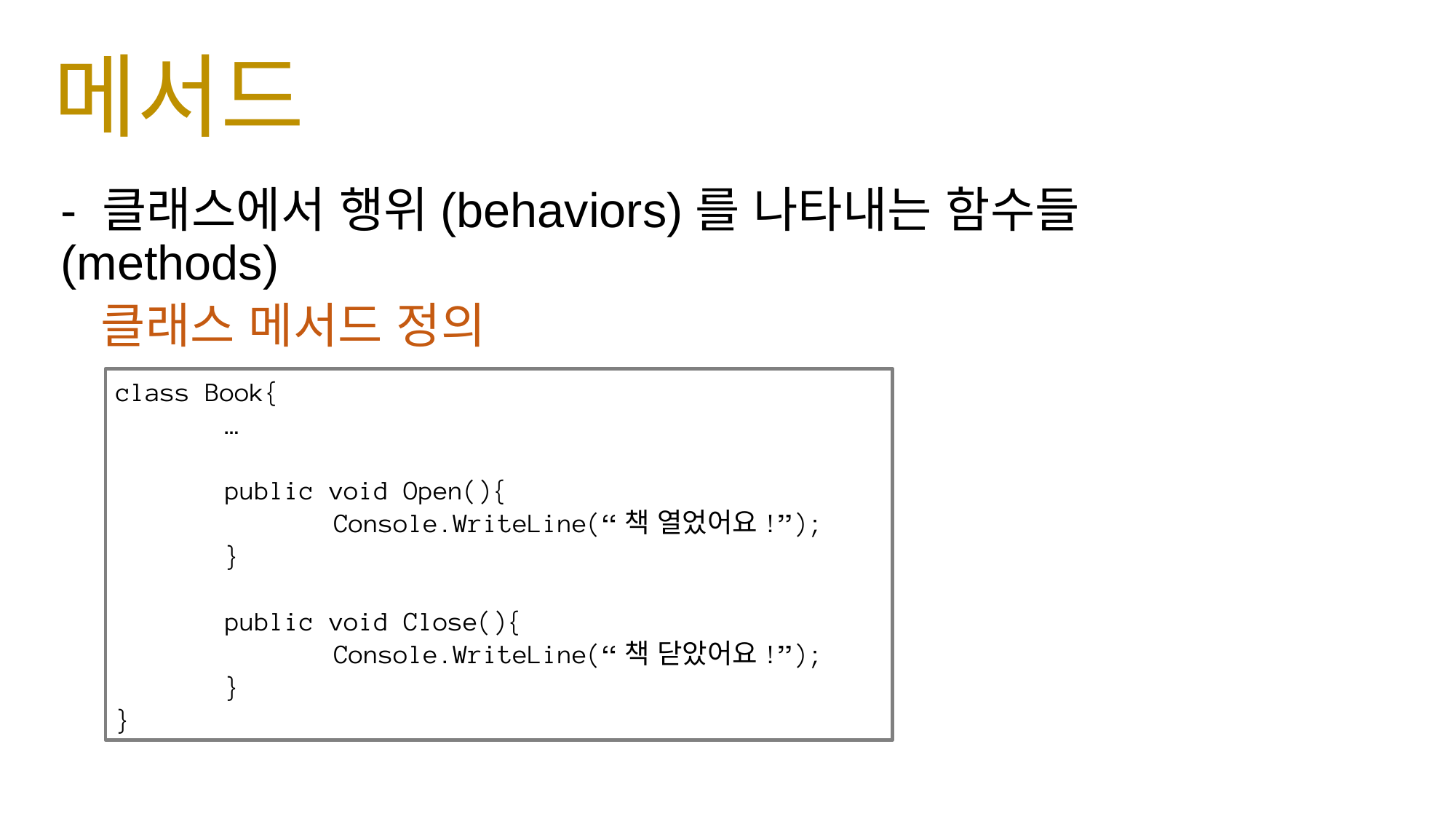

# 메서드
- 클래스에서 행위(behaviors)를 나타내는 함수들(methods)

클래스 메서드 정의
class Book{
	…

	public void Open(){
		Console.WriteLine(“책 열었어요!”);
	}

	public void Close(){
		Console.WriteLine(“책 닫았어요!”);
	}
}